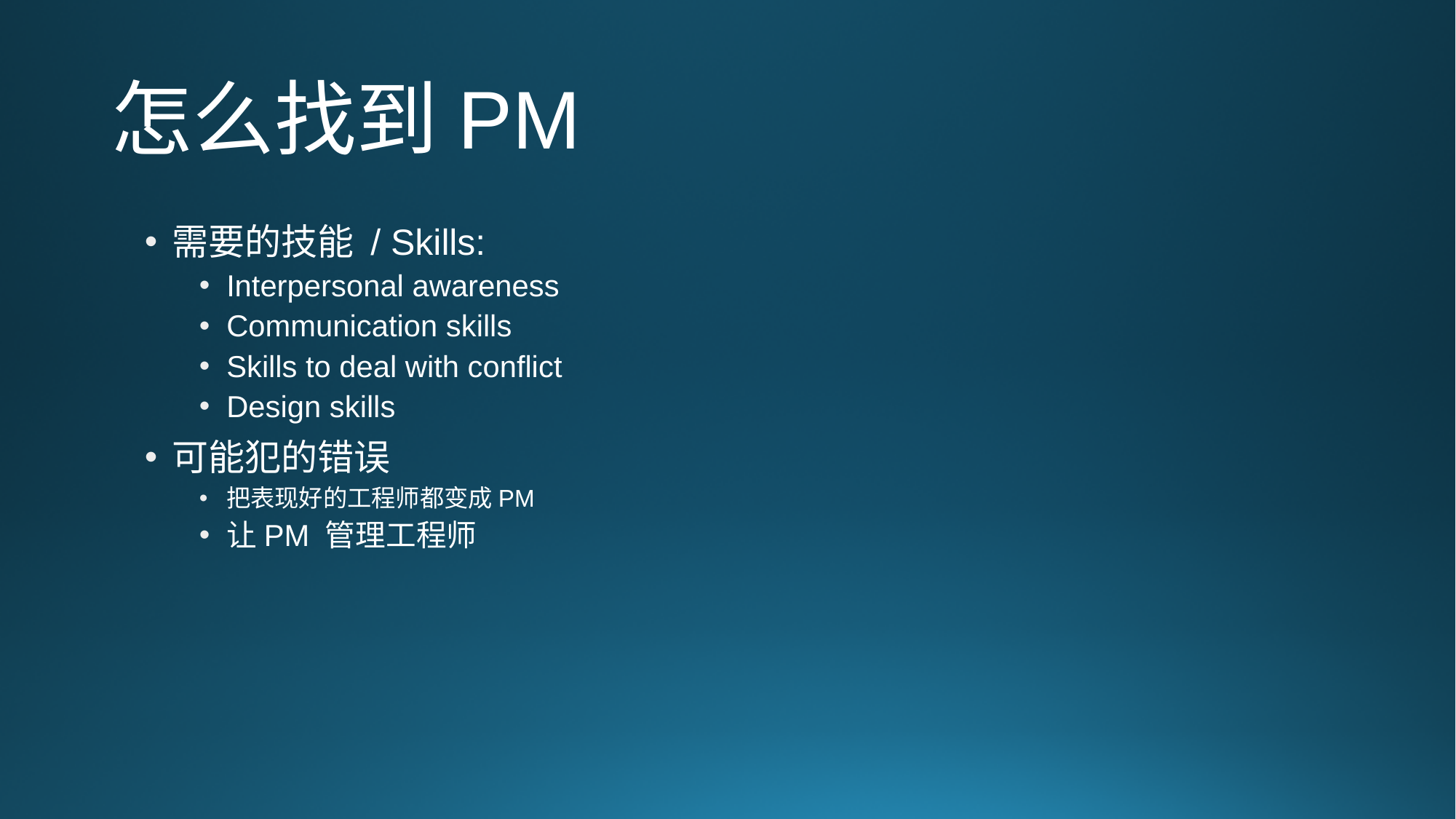

# 怎么找到PM
需要的技能 / Skills:
Interpersonal awareness
Communication skills
Skills to deal with conflict
Design skills
可能犯的错误
把表现好的工程师都变成PM
让PM 管理工程师